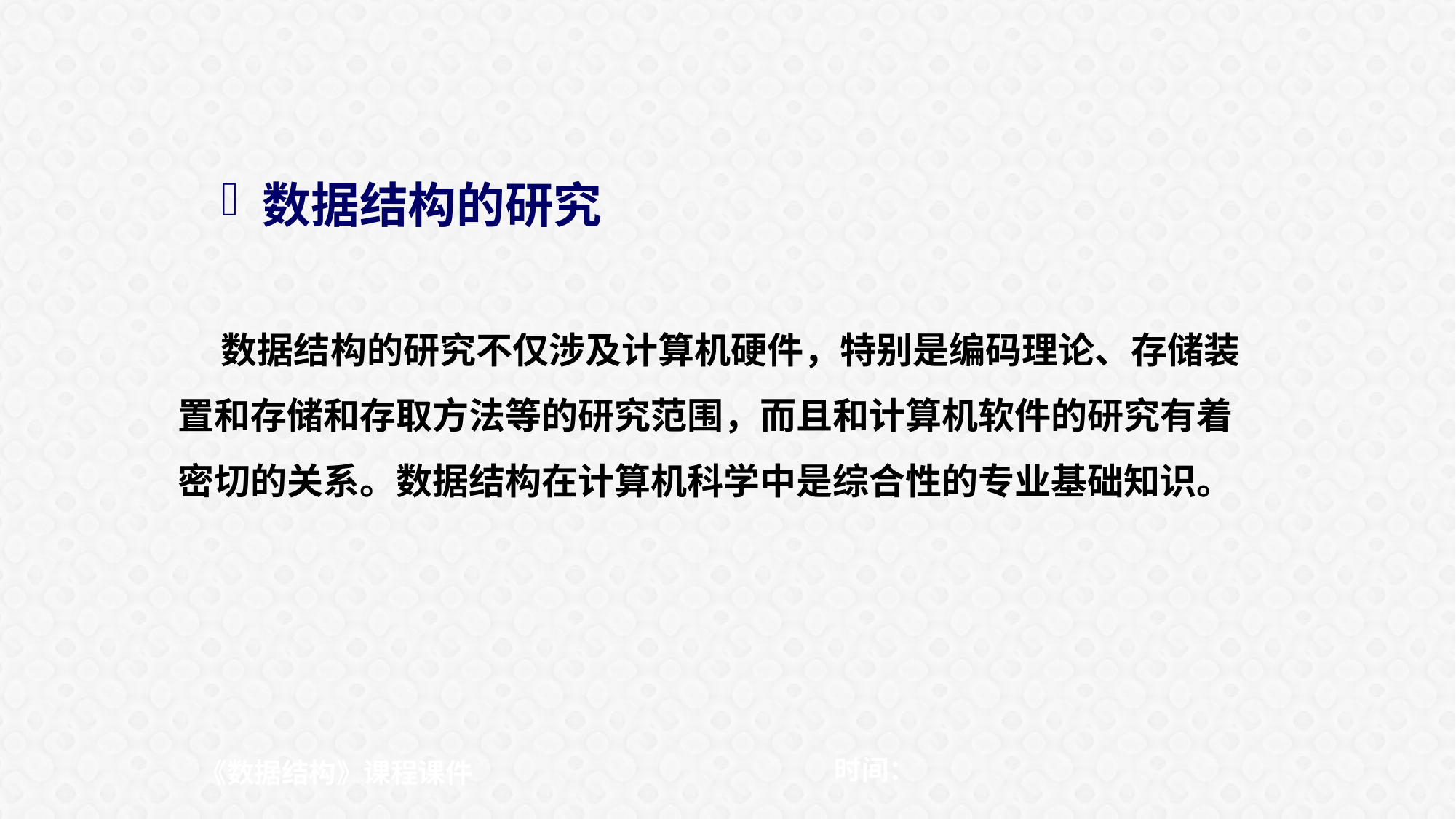

数据结构的研究
   数据结构的研究不仅涉及计算机硬件，特别是编码理论、存储装置和存储和存取方法等的研究范围，而且和计算机软件的研究有着密切的关系。数据结构在计算机科学中是综合性的专业基础知识。

时间：
《数据结构》课程课件